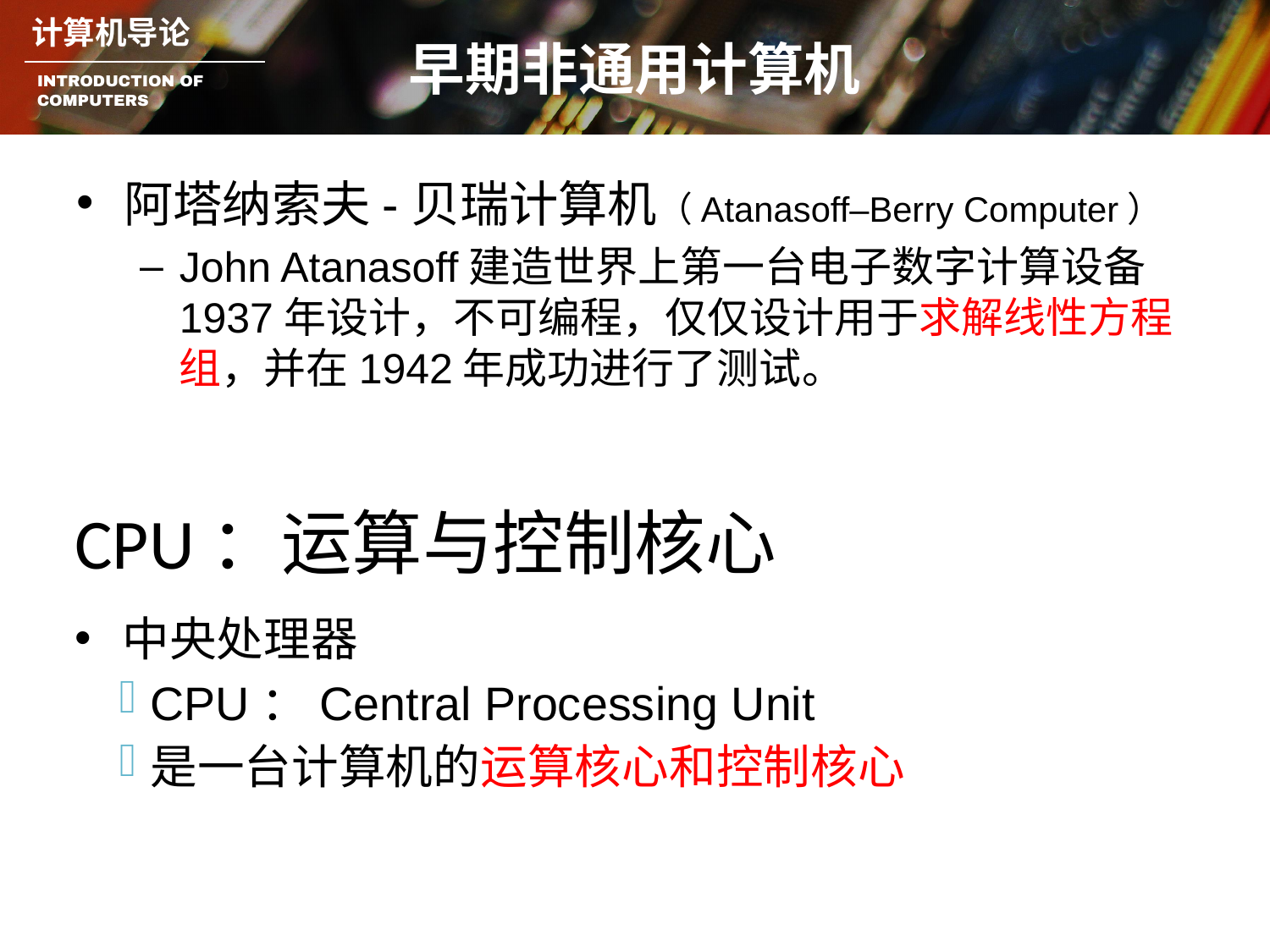

# 早期非通用计算机
阿塔纳索夫-贝瑞计算机（Atanasoff–Berry Computer）
John Atanasoff建造世界上第一台电子数字计算设备1937年设计，不可编程，仅仅设计用于求解线性方程组，并在1942年成功进行了测试。
CPU：运算与控制核心
中央处理器
CPU：Central Processing Unit
是一台计算机的运算核心和控制核心